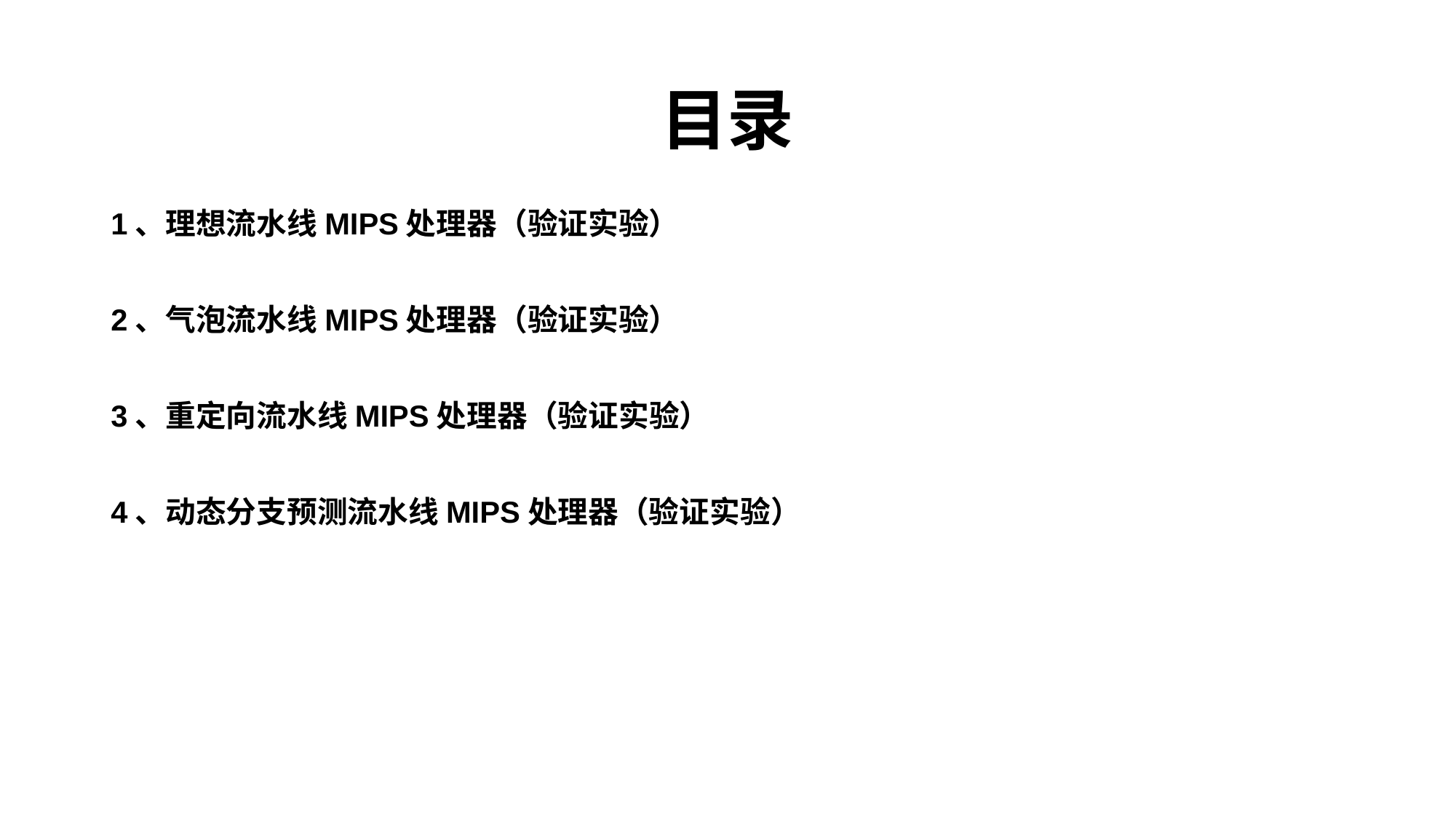

# 目录
1、理想流水线MIPS处理器（验证实验）

2、气泡流水线MIPS处理器（验证实验）

3、重定向流水线MIPS处理器（验证实验）

4、动态分支预测流水线MIPS处理器（验证实验）